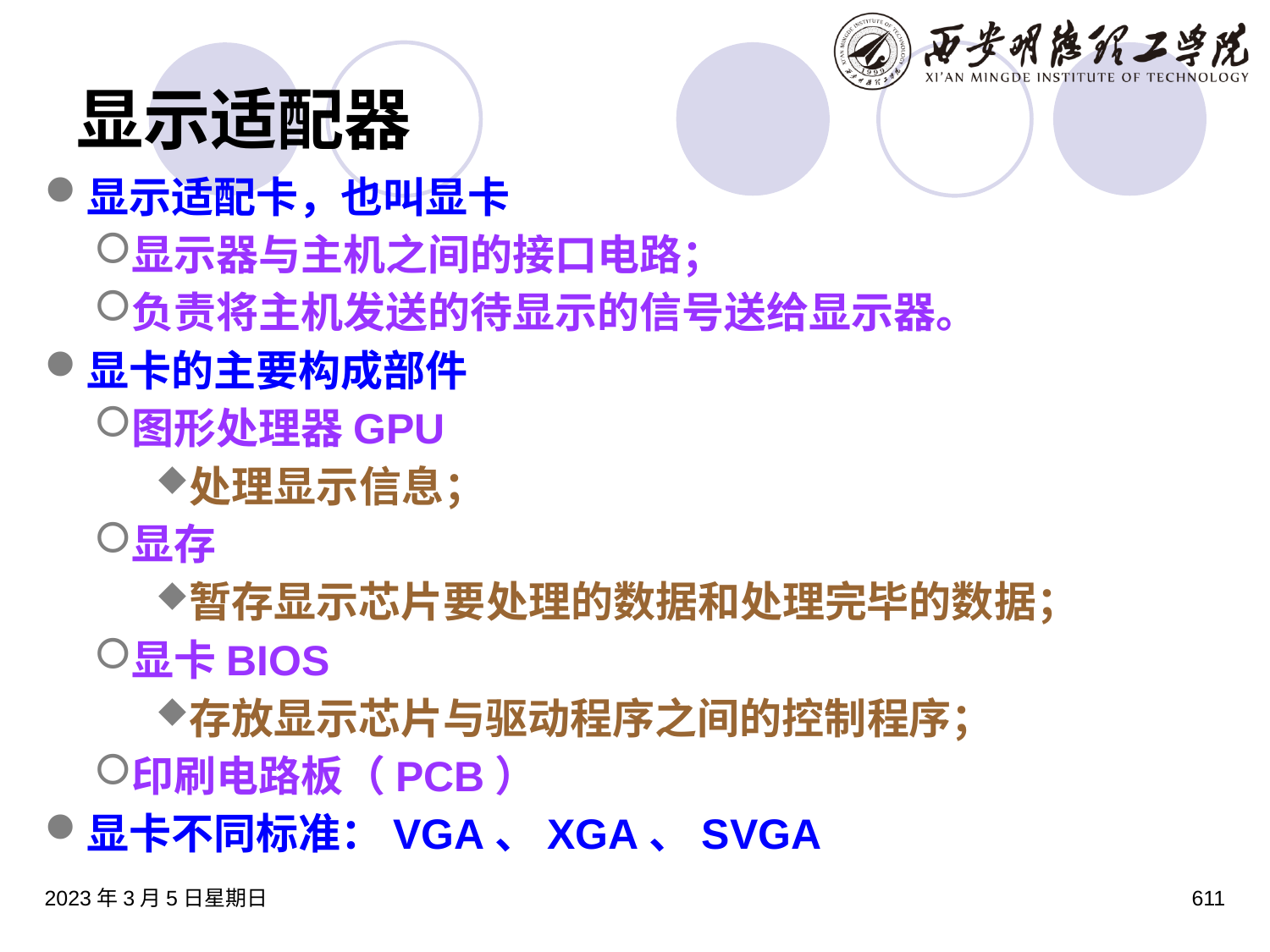

# 显示适配器
显示适配卡，也叫显卡
显示器与主机之间的接口电路；
负责将主机发送的待显示的信号送给显示器。
显卡的主要构成部件
图形处理器GPU
处理显示信息；
显存
暂存显示芯片要处理的数据和处理完毕的数据；
显卡BIOS
存放显示芯片与驱动程序之间的控制程序；
印刷电路板（PCB）
显卡不同标准：VGA、XGA、SVGA
2023年3月5日星期日
611